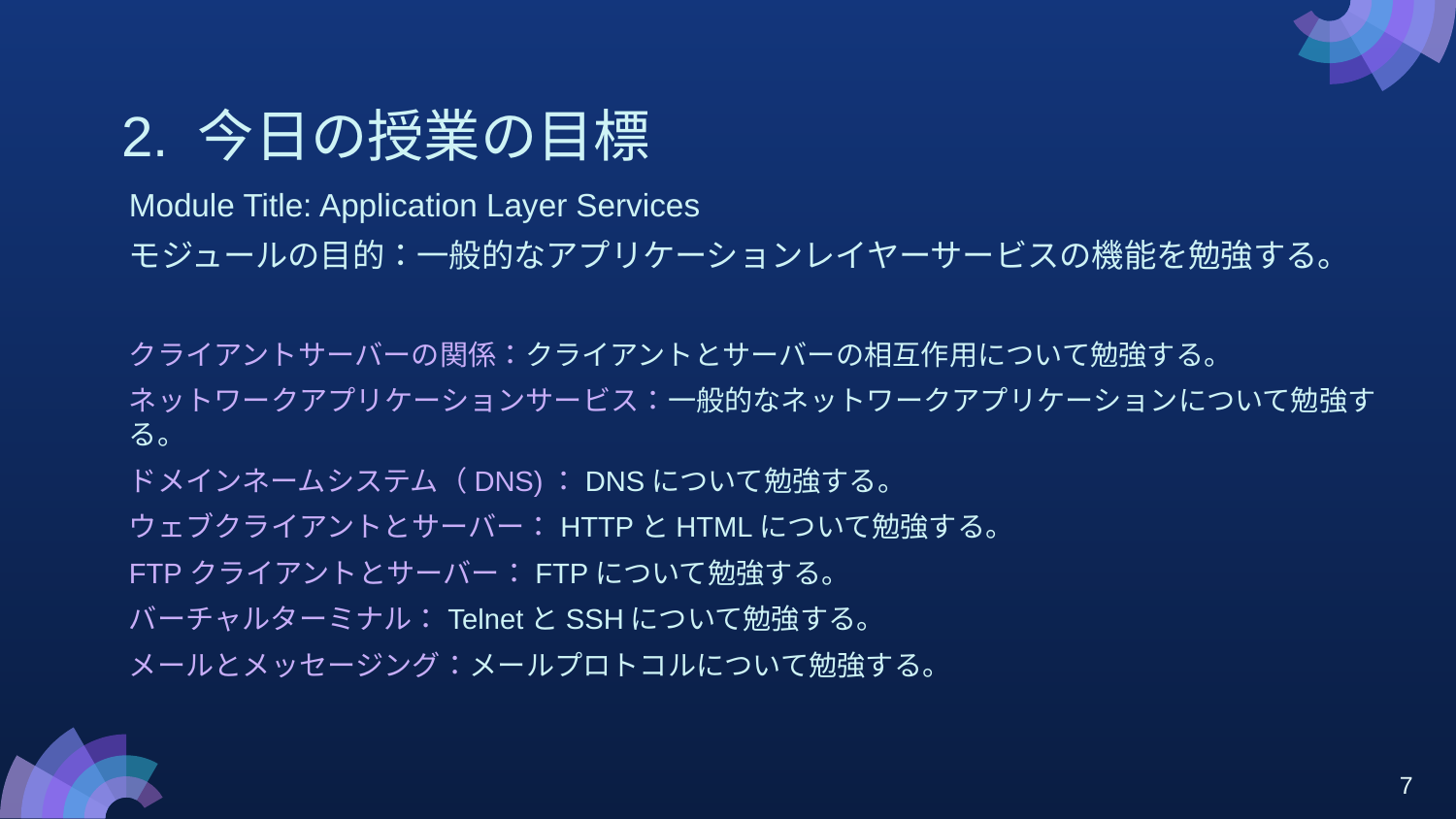

# 2. 今日の授業の目標
Module Title: Application Layer Services
モジュールの目的：一般的なアプリケーションレイヤーサービスの機能を勉強する。

クライアントサーバーの関係：クライアントとサーバーの相互作用について勉強する。
ネットワークアプリケーションサービス：一般的なネットワークアプリケーションについて勉強する。
ドメインネームシステム（DNS)：DNSについて勉強する。
ウェブクライアントとサーバー：HTTPとHTMLについて勉強する。
FTPクライアントとサーバー：FTPについて勉強する。
バーチャルターミナル：TelnetとSSHについて勉強する。
メールとメッセージング：メールプロトコルについて勉強する。
7